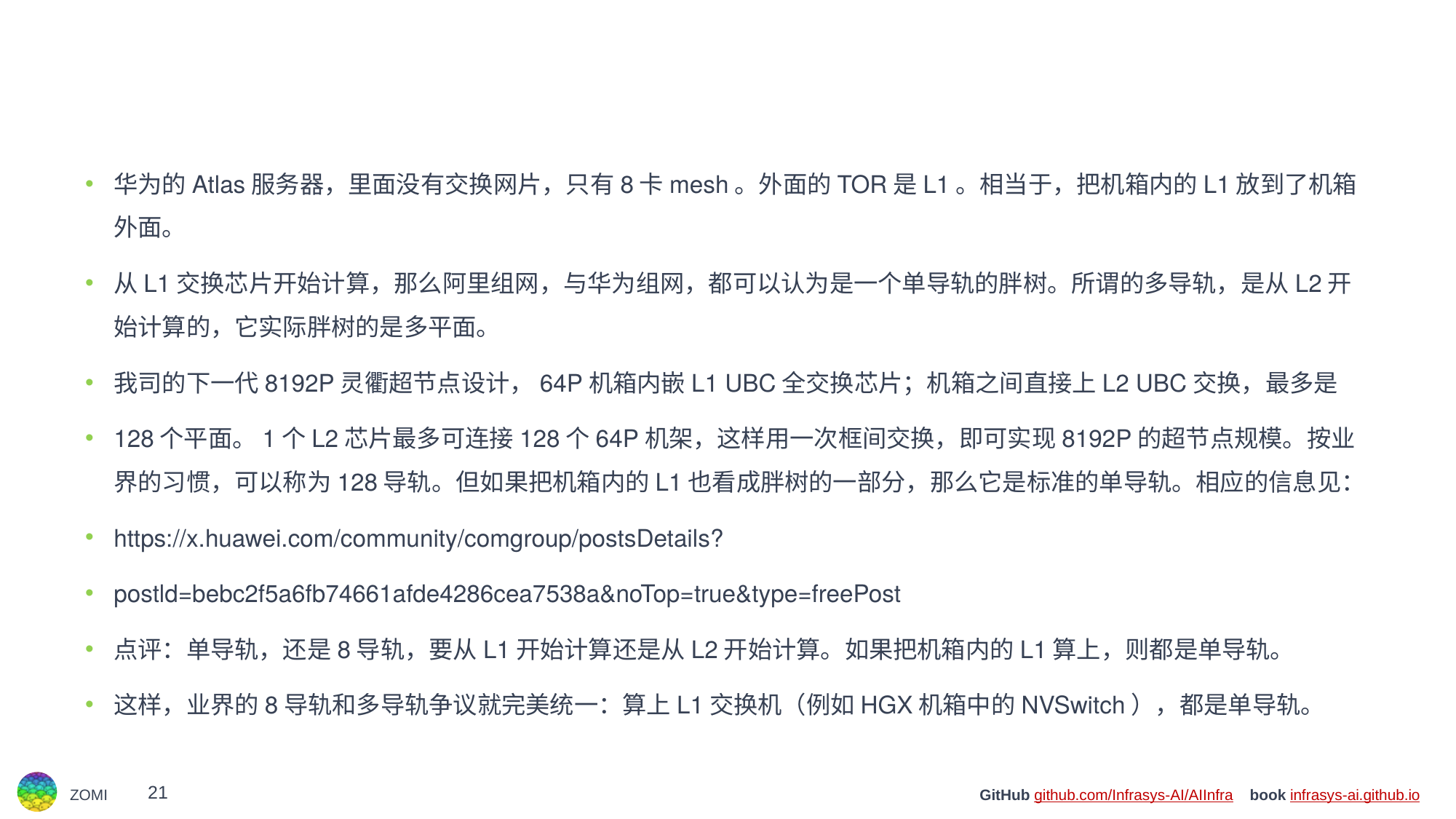

#
华为的Atlas服务器，里面没有交换网片，只有8卡mesh。外面的TOR是L1。相当于，把机箱内的L1放到了机箱外面。
从L1交换芯片开始计算，那么阿里组网，与华为组网，都可以认为是一个单导轨的胖树。所谓的多导轨，是从L2开始计算的，它实际胖树的是多平面。
我司的下一代8192P灵衢超节点设计，64P机箱内嵌L1 UBC全交换芯片；机箱之间直接上L2 UBC交换，最多是
128个平面。1个L2芯片最多可连接128个64P机架，这样用一次框间交换，即可实现8192P的超节点规模。按业界的习惯，可以称为128导轨。但如果把机箱内的L1也看成胖树的一部分，那么它是标准的单导轨。相应的信息见：
https://x.huawei.com/community/comgroup/postsDetails?
postld=bebc2f5a6fb74661afde4286cea7538a&noTop=true&type=freePost
点评：单导轨，还是8导轨，要从L1开始计算还是从L2开始计算。如果把机箱内的L1算上，则都是单导轨。
这样，业界的8导轨和多导轨争议就完美统一：算上L1交换机（例如HGX机箱中的NVSwitch），都是单导轨。